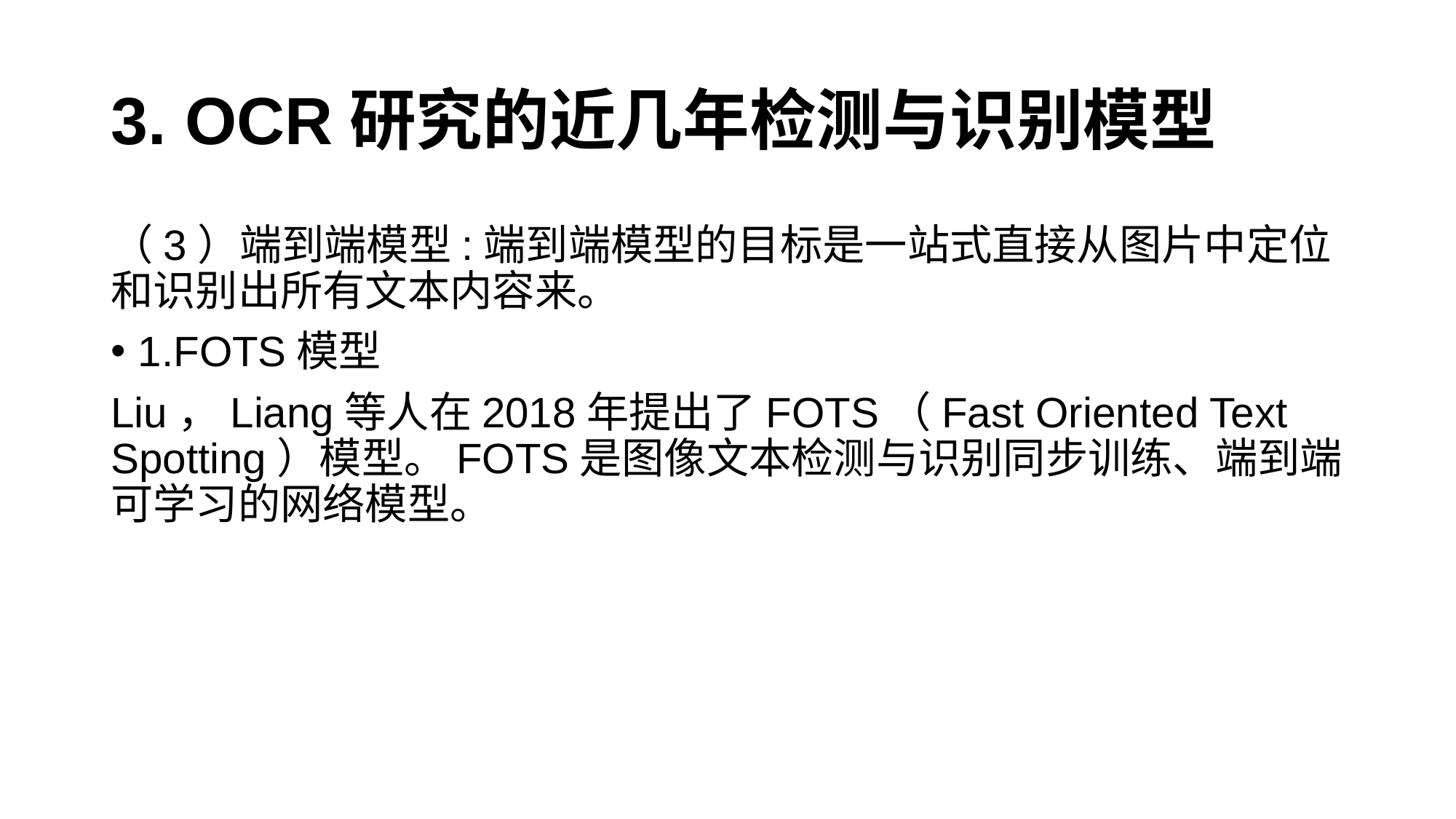

# 3. OCR研究的近几年检测与识别模型
（3）端到端模型:端到端模型的目标是一站式直接从图片中定位和识别出所有文本内容来。
1.FOTS模型
Liu，Liang等人在2018年提出了FOTS（Fast Oriented Text Spotting）模型。FOTS是图像文本检测与识别同步训练、端到端可学习的网络模型。